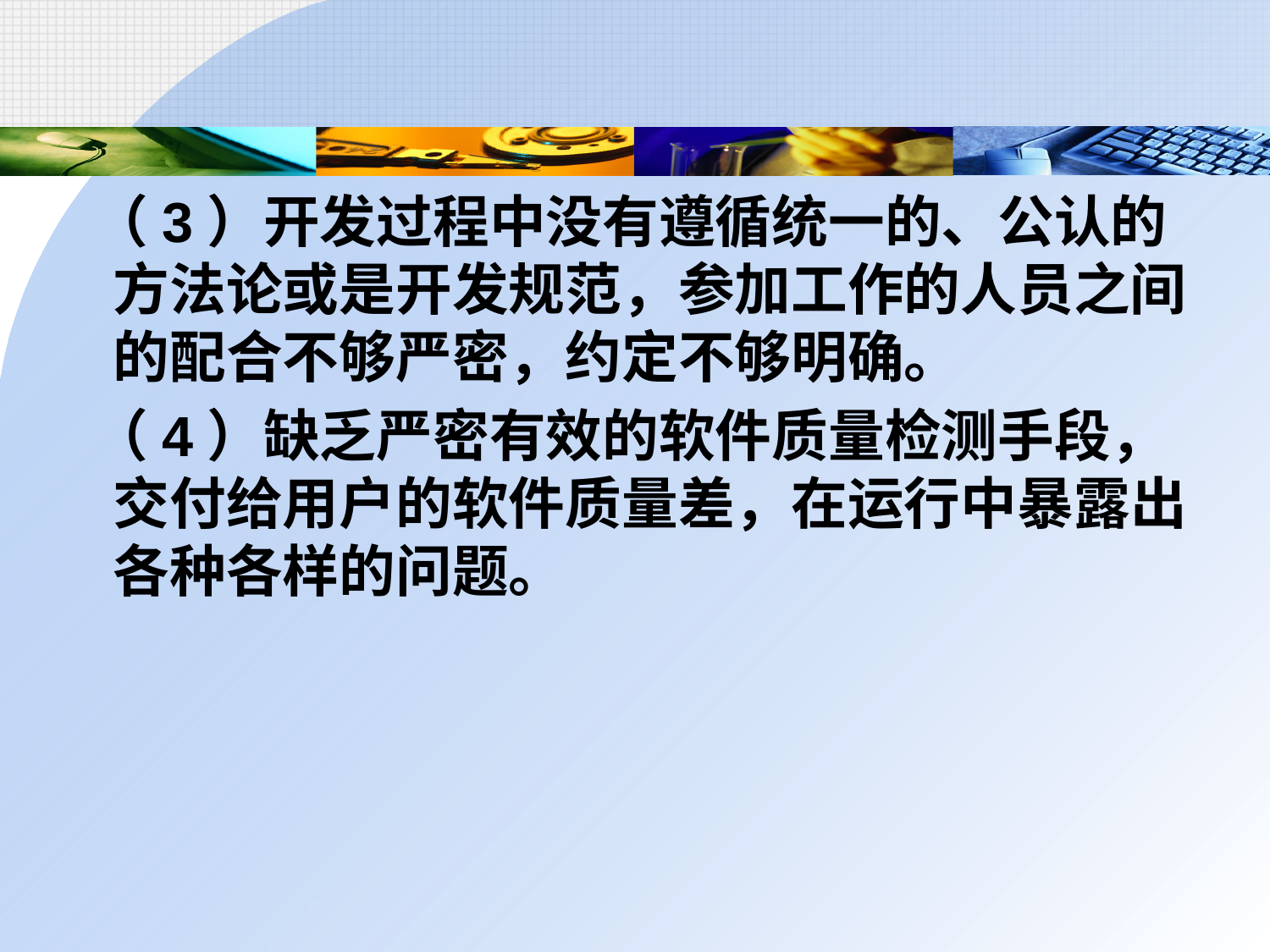

（3）开发过程中没有遵循统一的、公认的方法论或是开发规范，参加工作的人员之间的配合不够严密，约定不够明确。
 （4）缺乏严密有效的软件质量检测手段，交付给用户的软件质量差，在运行中暴露出各种各样的问题。